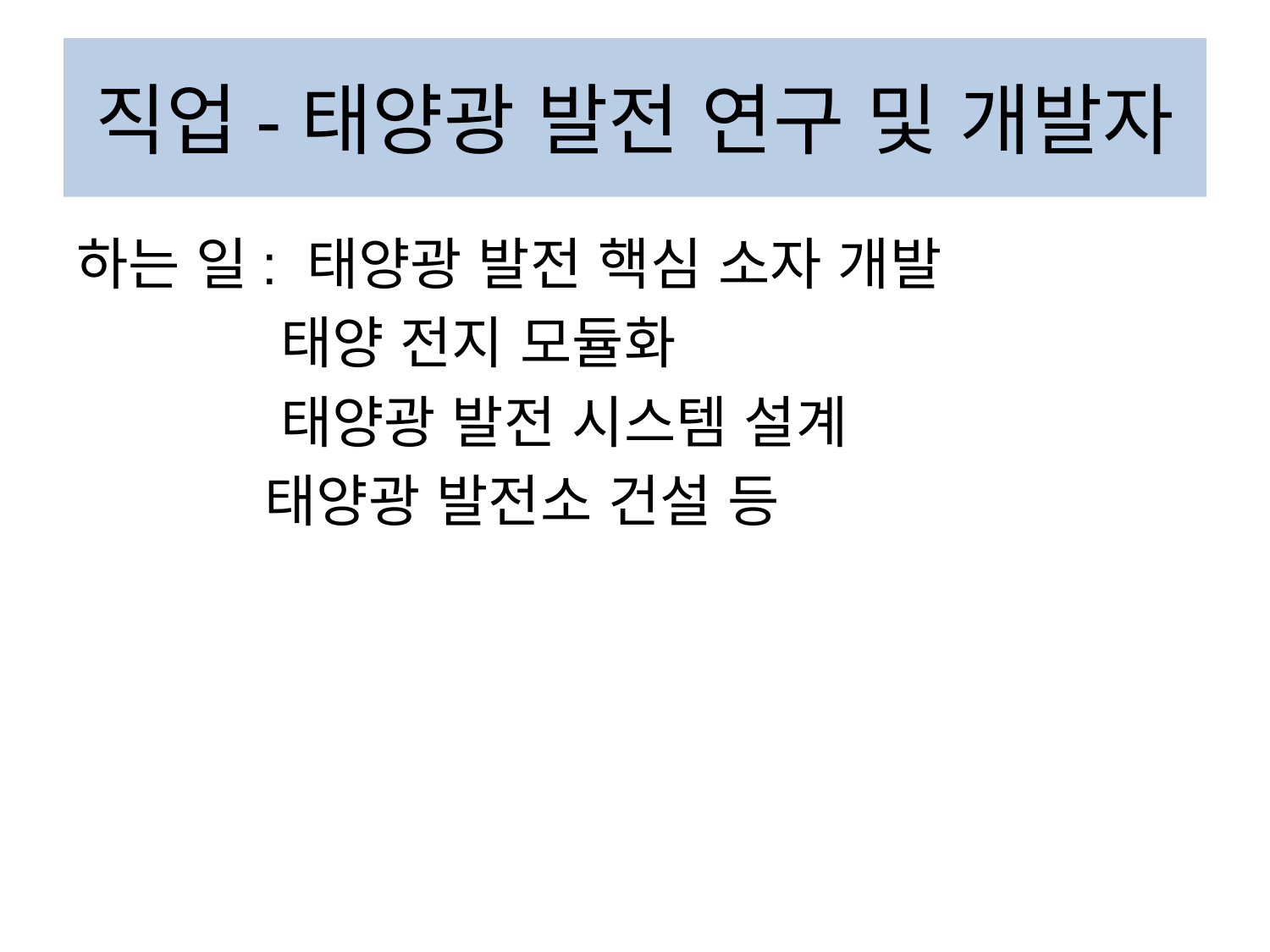

# 직업-태양광 발전 연구 및 개발자
하는 일: 태양광 발전 핵심 소자 개발
            태양 전지 모듈화
            태양광 발전 시스템 설계
           태양광 발전소 건설 등